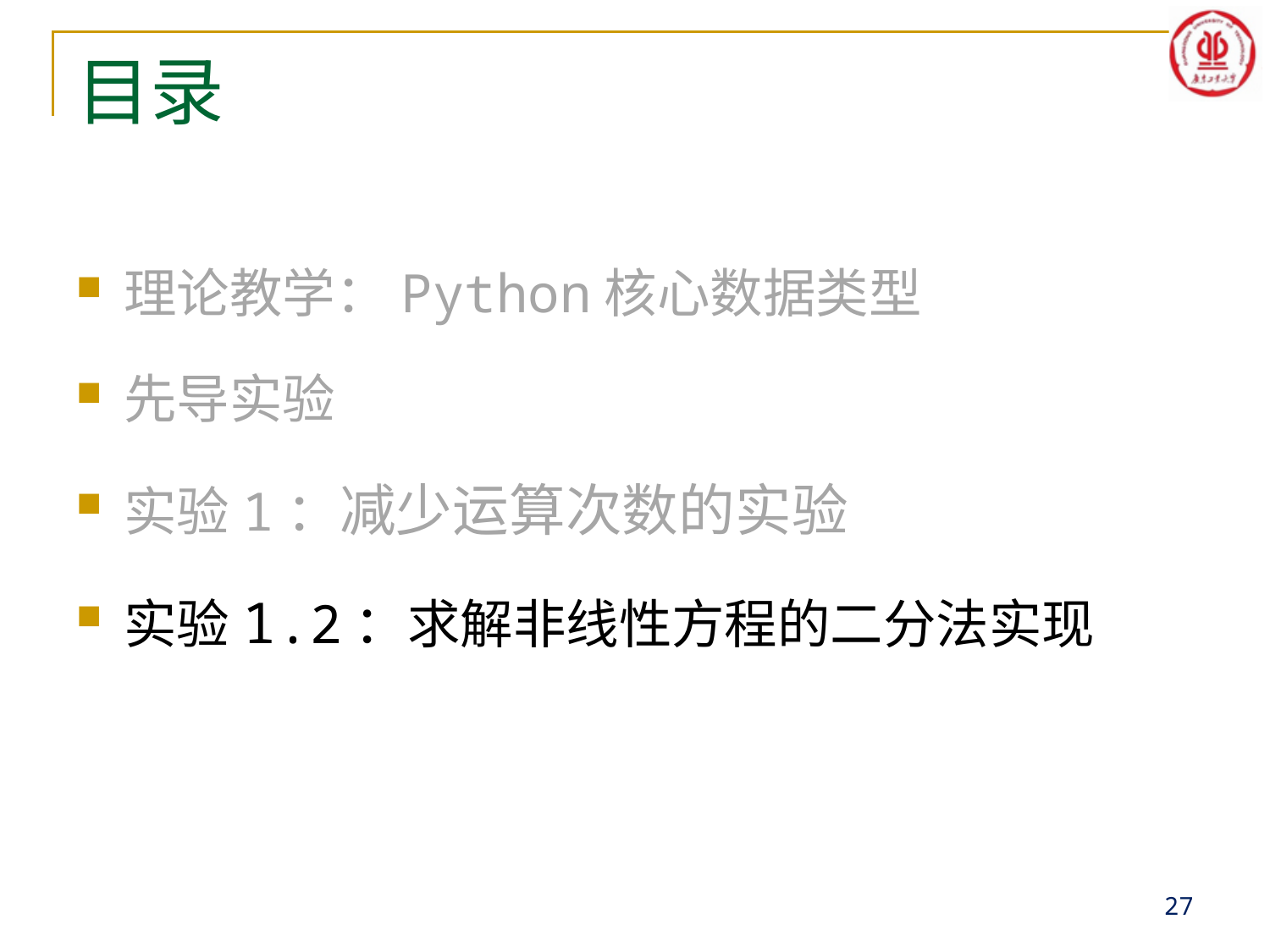

# 目录
理论教学：Python核心数据类型
先导实验
实验1：减少运算次数的实验
实验1.2：求解非线性方程的二分法实现
27